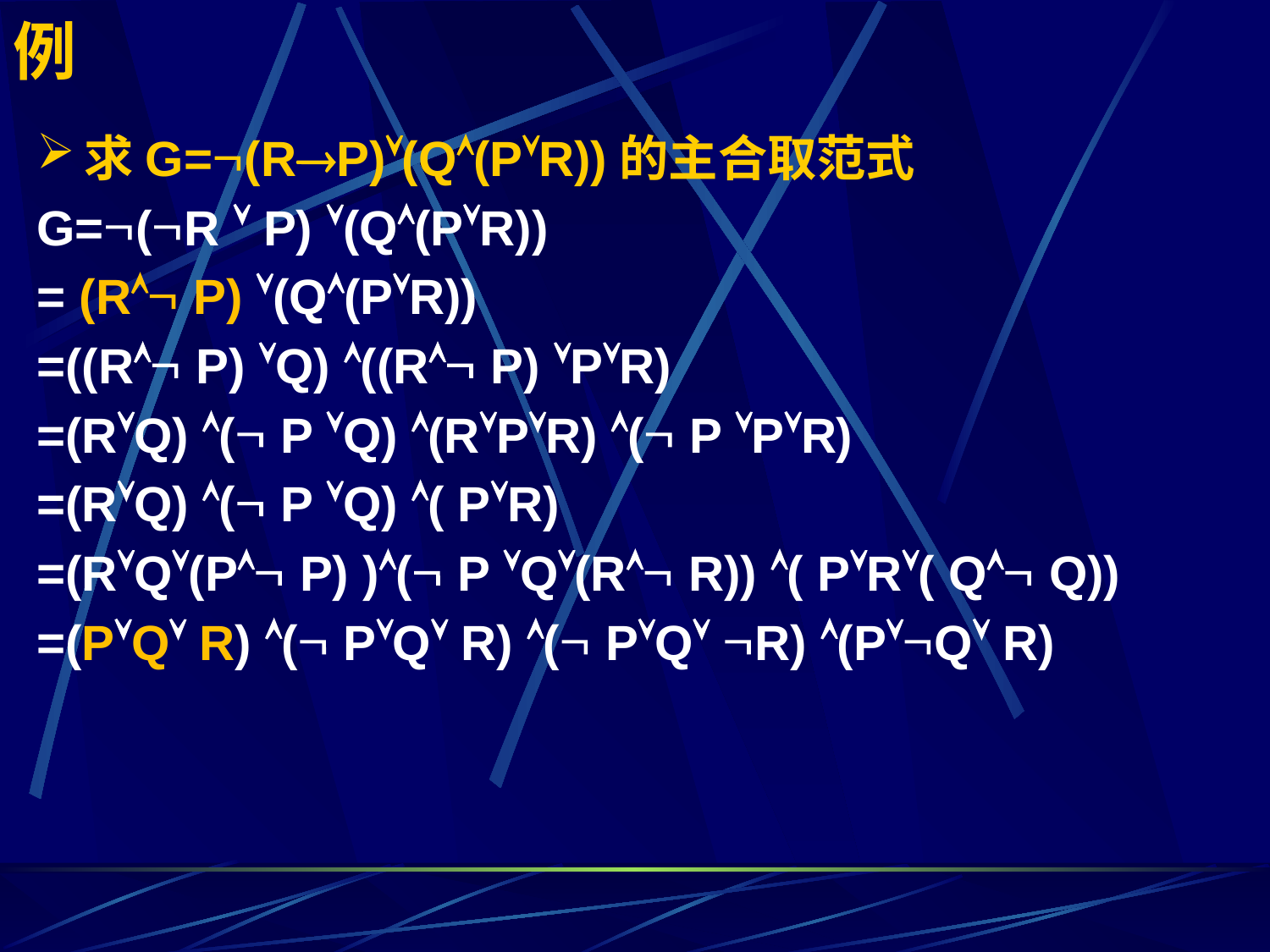

# 例
求G=¬(R→P)∨(Q∧(P∨R))的主合取范式
G=¬(¬R ∨ P) ∨(Q∧(P∨R))
= (R∧¬ P) ∨(Q∧(P∨R))
=((R∧¬ P) ∨Q) ∧((R∧¬ P) ∨P∨R)
=(R∨Q) ∧(¬ P ∨Q) ∧(R∨P∨R) ∧(¬ P ∨P∨R)
=(R∨Q) ∧(¬ P ∨Q) ∧( P∨R)
=(R∨Q∨(P∧¬ P) )∧(¬ P ∨Q∨(R∧¬ R)) ∧( P∨R∨( Q∧¬ Q))
=(P∨Q∨ R) ∧(¬ P∨Q∨ R) ∧(¬ P∨Q∨ ¬R) ∧(P∨¬Q∨ R)